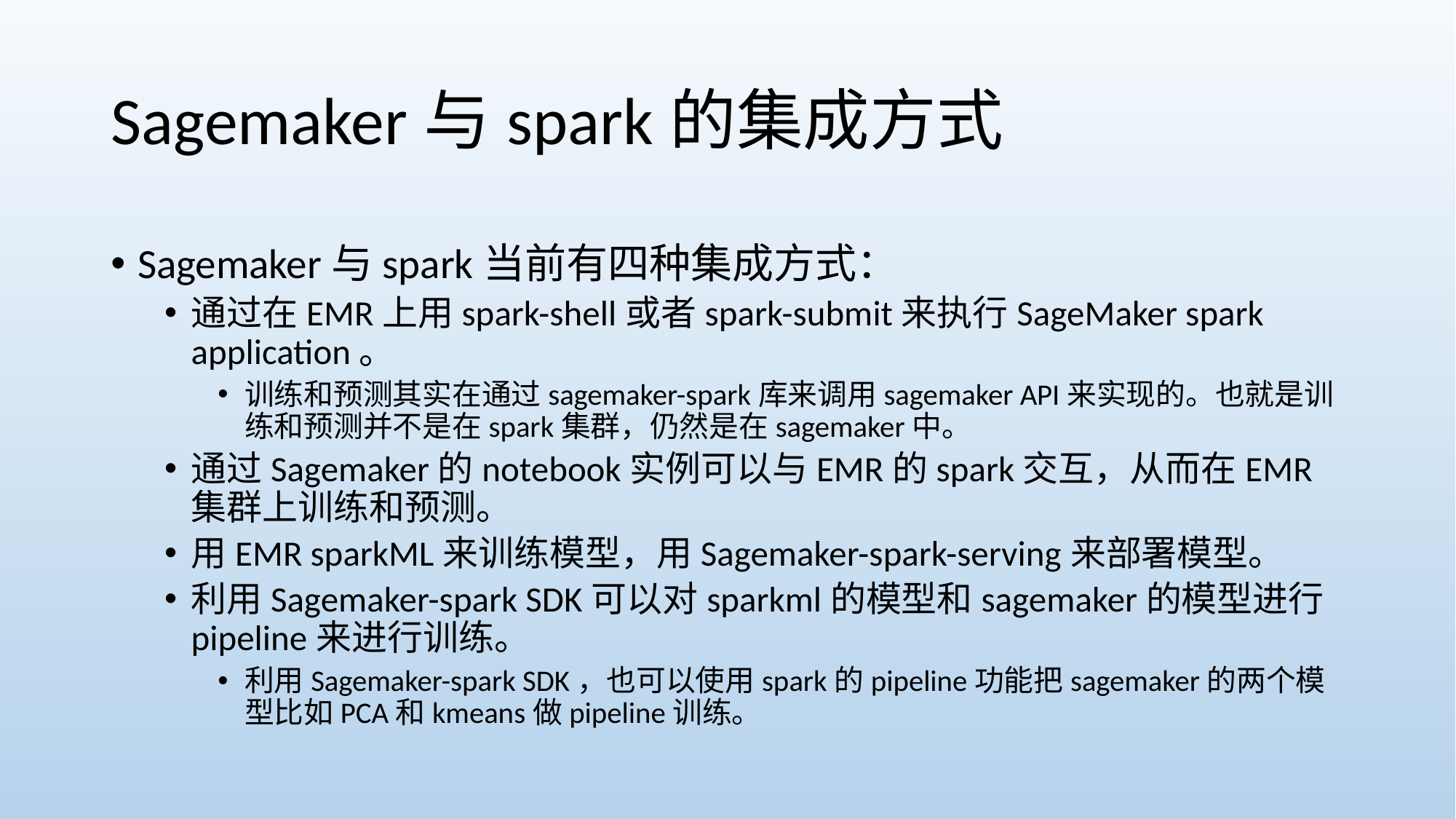

# Sagemaker与spark的集成方式
Sagemaker与spark当前有四种集成方式：
通过在EMR上用spark-shell或者spark-submit来执行SageMaker spark application。
训练和预测其实在通过sagemaker-spark库来调用sagemaker API来实现的。也就是训练和预测并不是在spark集群，仍然是在sagemaker中。
通过Sagemaker的notebook实例可以与EMR的spark交互，从而在EMR集群上训练和预测。
用EMR sparkML来训练模型，用Sagemaker-spark-serving来部署模型。
利用Sagemaker-spark SDK可以对sparkml的模型和sagemaker的模型进行pipeline来进行训练。
利用Sagemaker-spark SDK，也可以使用spark的pipeline功能把sagemaker的两个模型比如PCA和kmeans做pipeline训练。